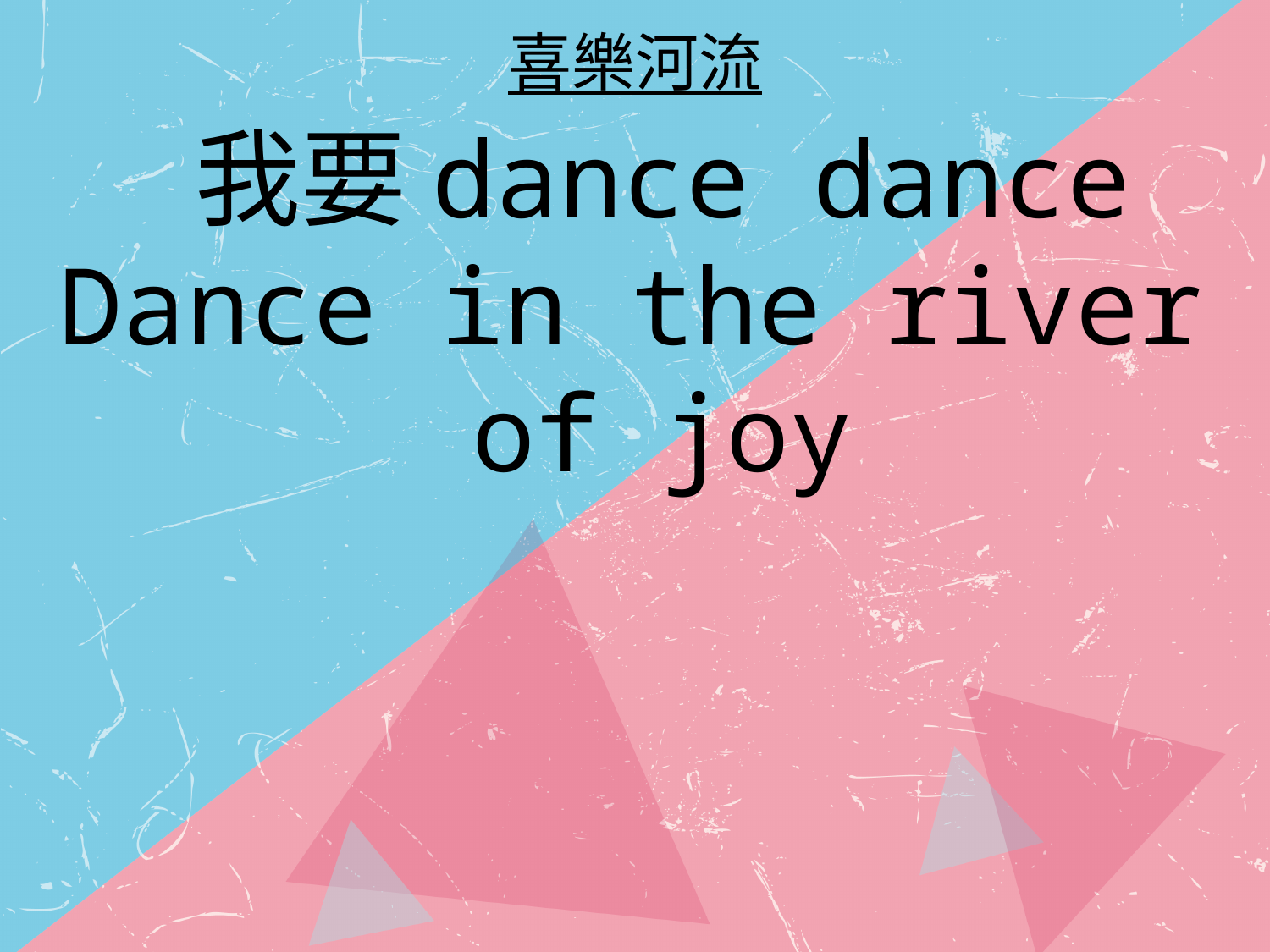

喜樂河流
我要dance dance
Dance in the river
of joy